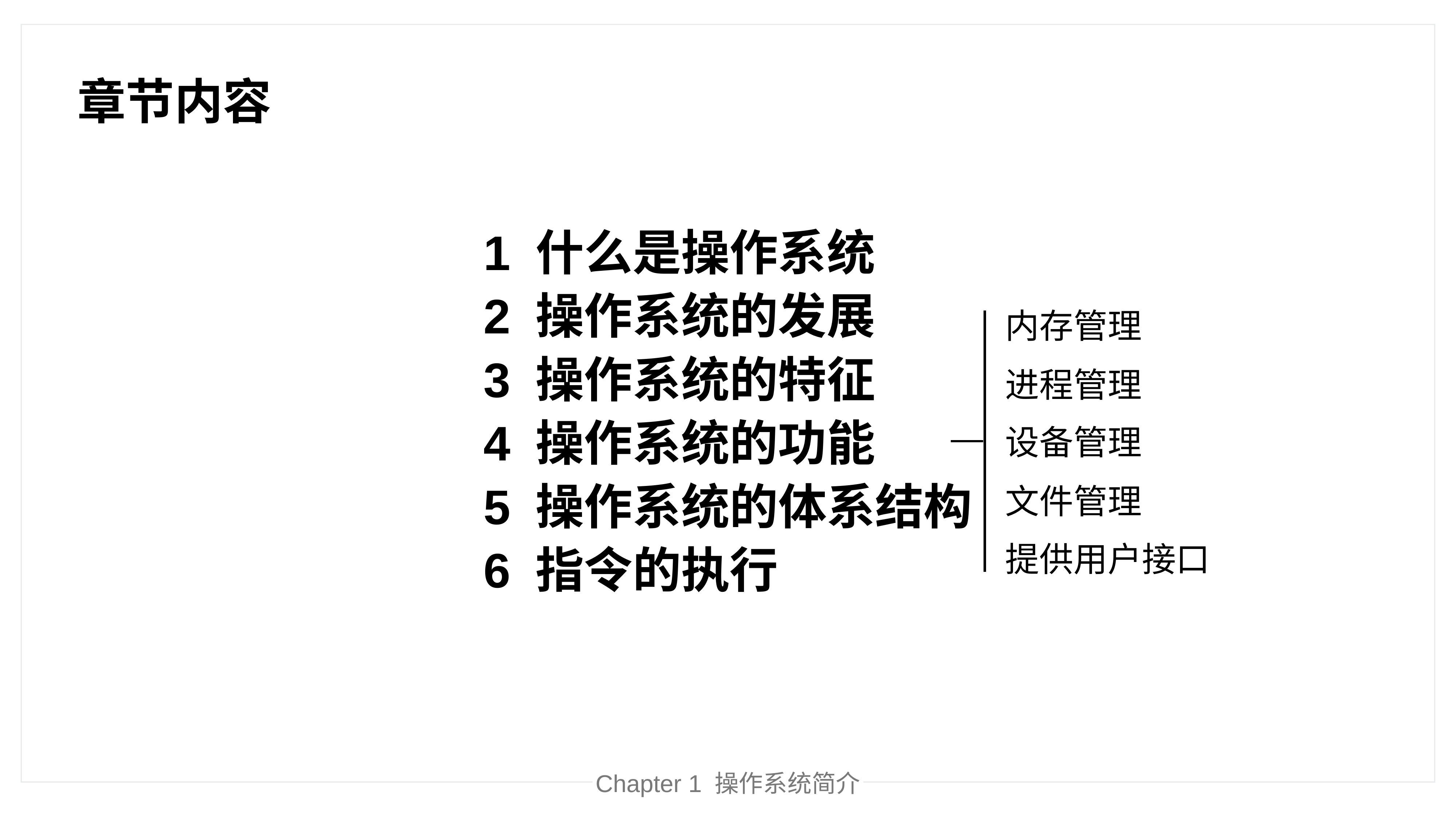

章节内容
1 什么是操作系统
2 操作系统的发展
内存管理

3 操作系统的特征
进程管理
设备管理
4 操作系统的功能

文件管理
5 操作系统的体系结构
提供用户接口
6 指令的执行
Chapter 1 操作系统简介